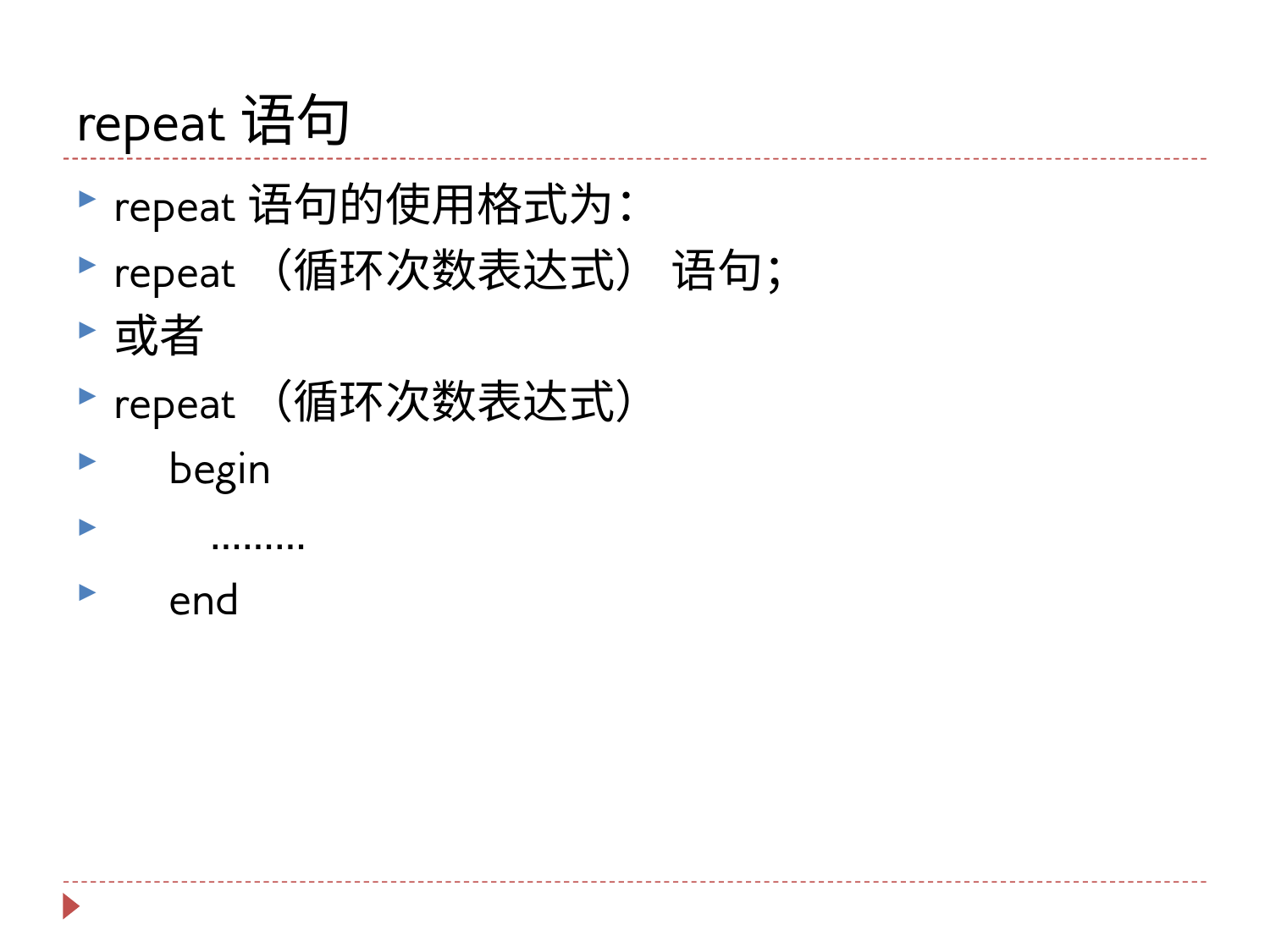

# repeat语句
repeat语句的使用格式为：
repeat（循环次数表达式） 语句；
或者
repeat（循环次数表达式）
    begin
       ………
    end